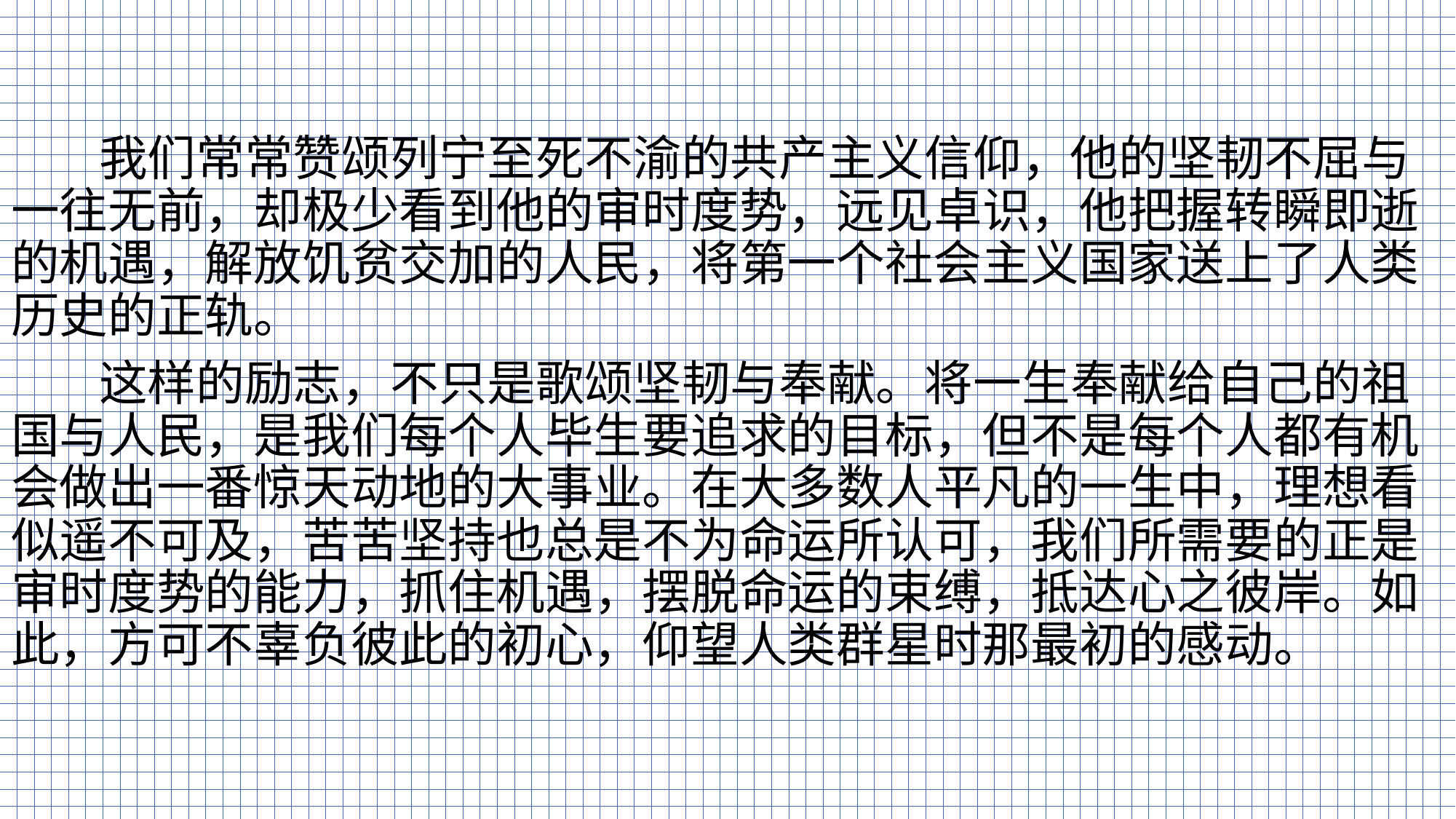

我们常常赞颂列宁至死不渝的共产主义信仰，他的坚韧不屈与一往无前，却极少看到他的审时度势，远见卓识，他把握转瞬即逝的机遇，解放饥贫交加的人民，将第一个社会主义国家送上了人类历史的正轨。
       这样的励志，不只是歌颂坚韧与奉献。将一生奉献给自己的祖国与人民，是我们每个人毕生要追求的目标，但不是每个人都有机会做出一番惊天动地的大事业。在大多数人平凡的一生中，理想看似遥不可及，苦苦坚持也总是不为命运所认可，我们所需要的正是审时度势的能力，抓住机遇，摆脱命运的束缚，抵达心之彼岸。如此，方可不辜负彼此的初心，仰望人类群星时那最初的感动。